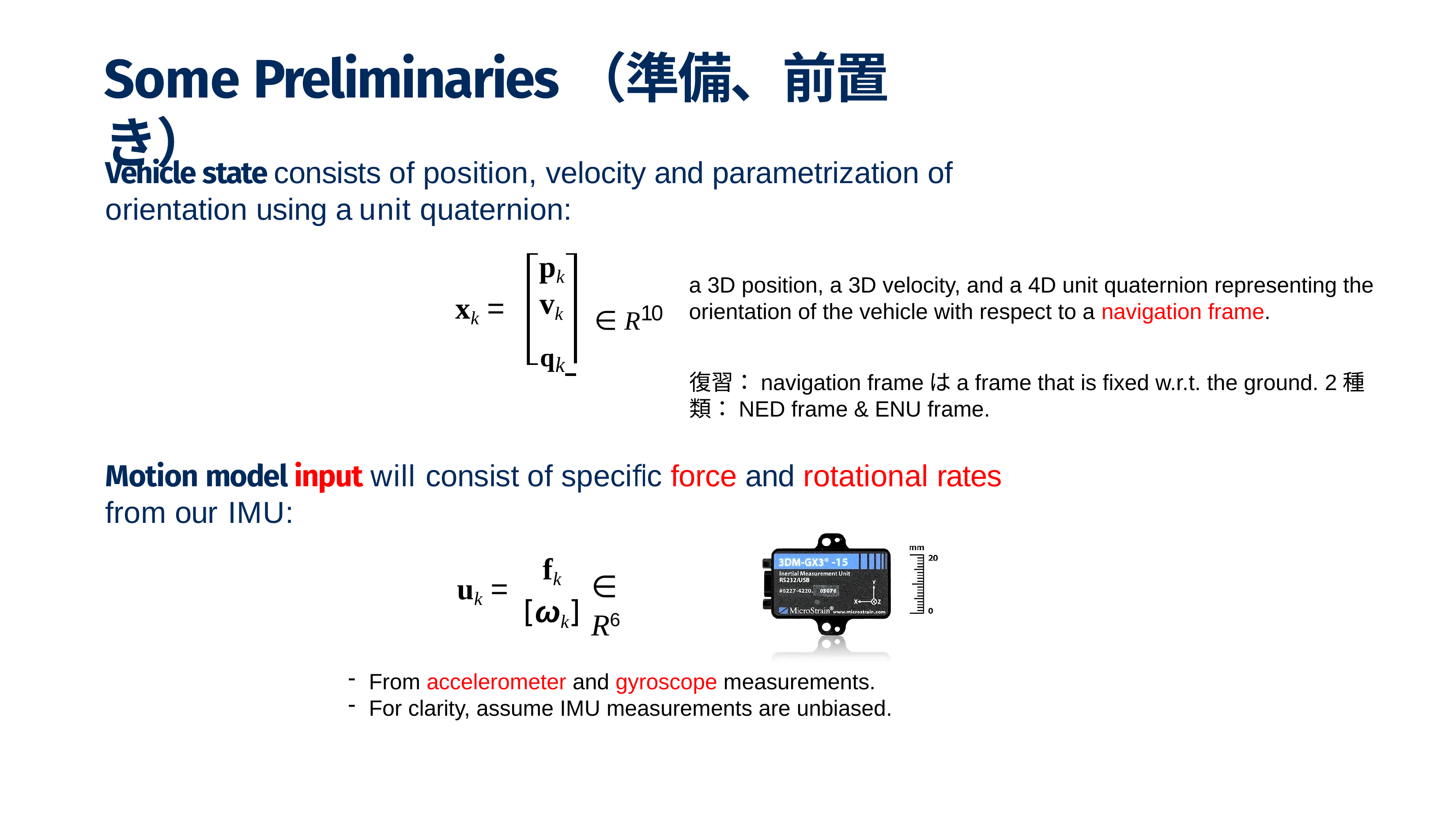

# Some Preliminaries（準備、前置き）
Vehicle state consists of position, velocity and parametrization of  orientation using a unit quaternion:
pk

a 3D position, a 3D velocity, and a 4D unit quaternion representing the orientation of the vehicle with respect to a navigation frame.
∈ R10
vk
xk =
qk

Motion model input will consist of specific force and rotational rates  from our IMU:
復習：navigation frameはa frame that is fixed w.r.t. the ground. 2種類：NED frame & ENU frame.

fk
[ωk]
uk =
∈ R6
From accelerometer and gyroscope measurements.
For clarity, assume IMU measurements are unbiased.